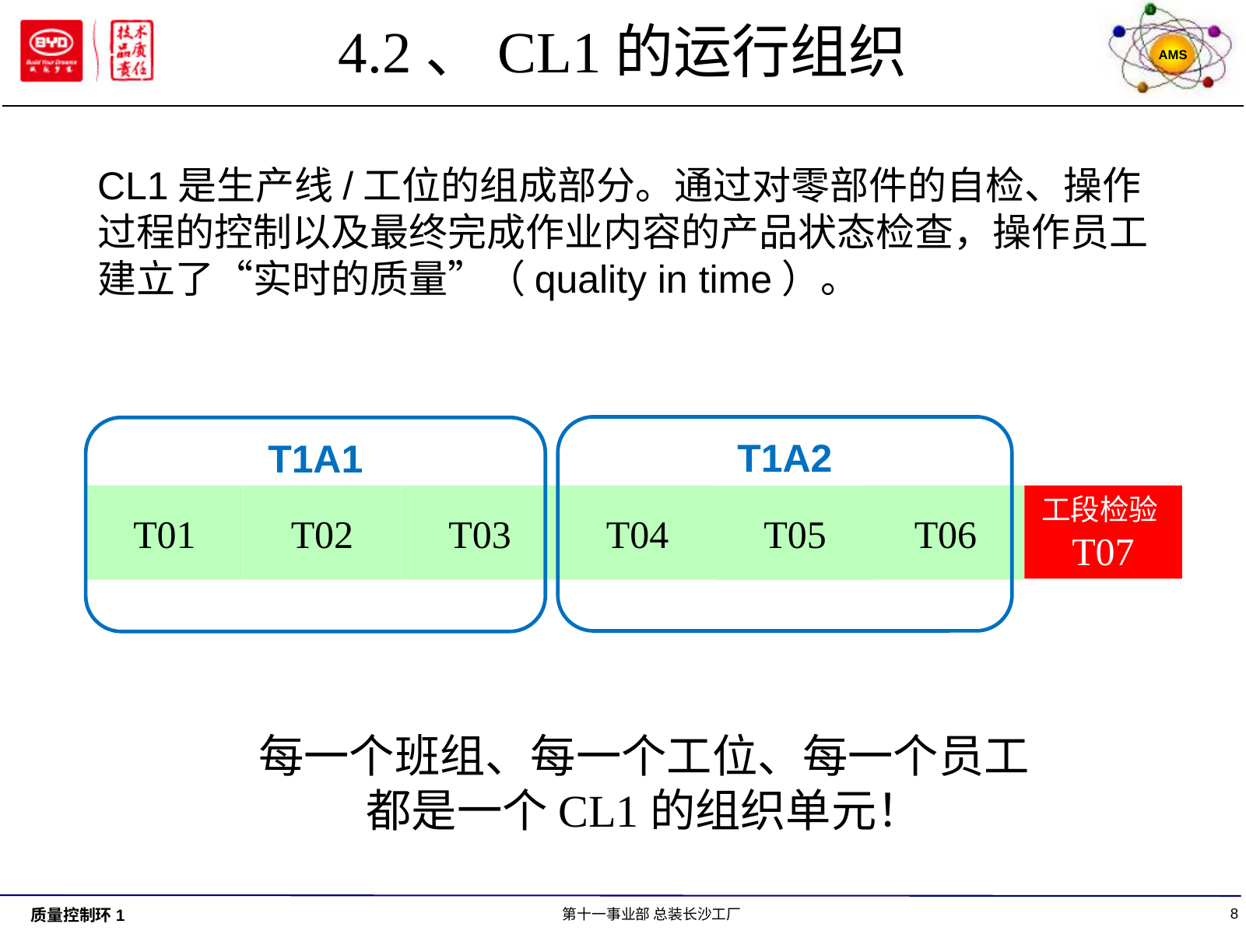

# 4.2、CL1的运行组织
CL1是生产线/工位的组成部分。通过对零部件的自检、操作过程的控制以及最终完成作业内容的产品状态检查，操作员工建立了“实时的质量”（quality in time）。
T1A2
T1A1
工段检验T07
T04
T06
T03
T02
T01
T05
每一个班组、每一个工位、每一个员工都是一个CL1的组织单元！